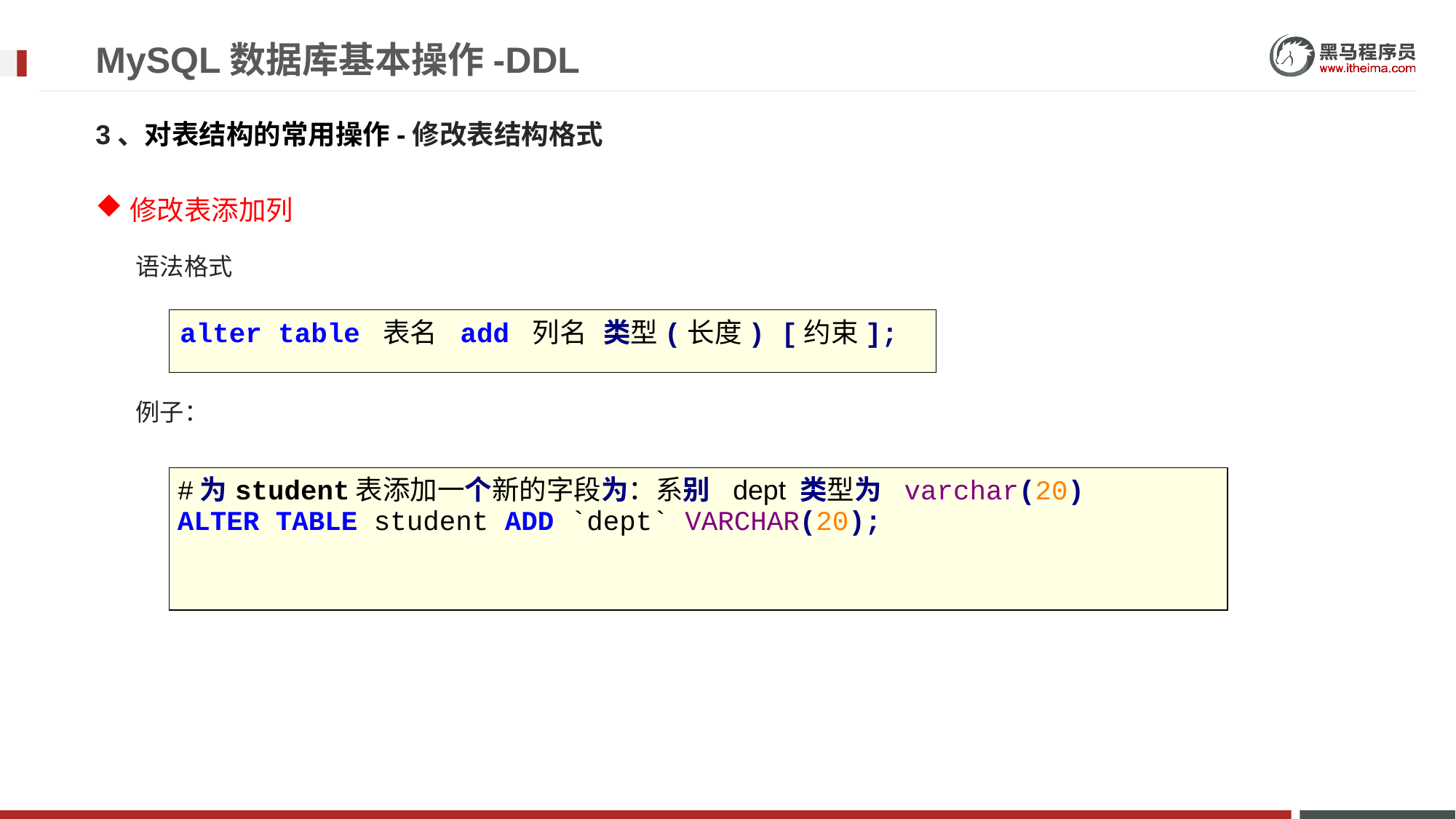

# MySQL数据库基本操作-DDL
3、对表结构的常用操作-修改表结构格式
修改表添加列
语法格式

例子：
alter table 表名 add 列名 类型(长度) [约束];

| #为student表添加一个新的字段为：系别 dept 类型为 varchar(20) ALTER TABLE student ADD `dept` VARCHAR(20); |
| --- |